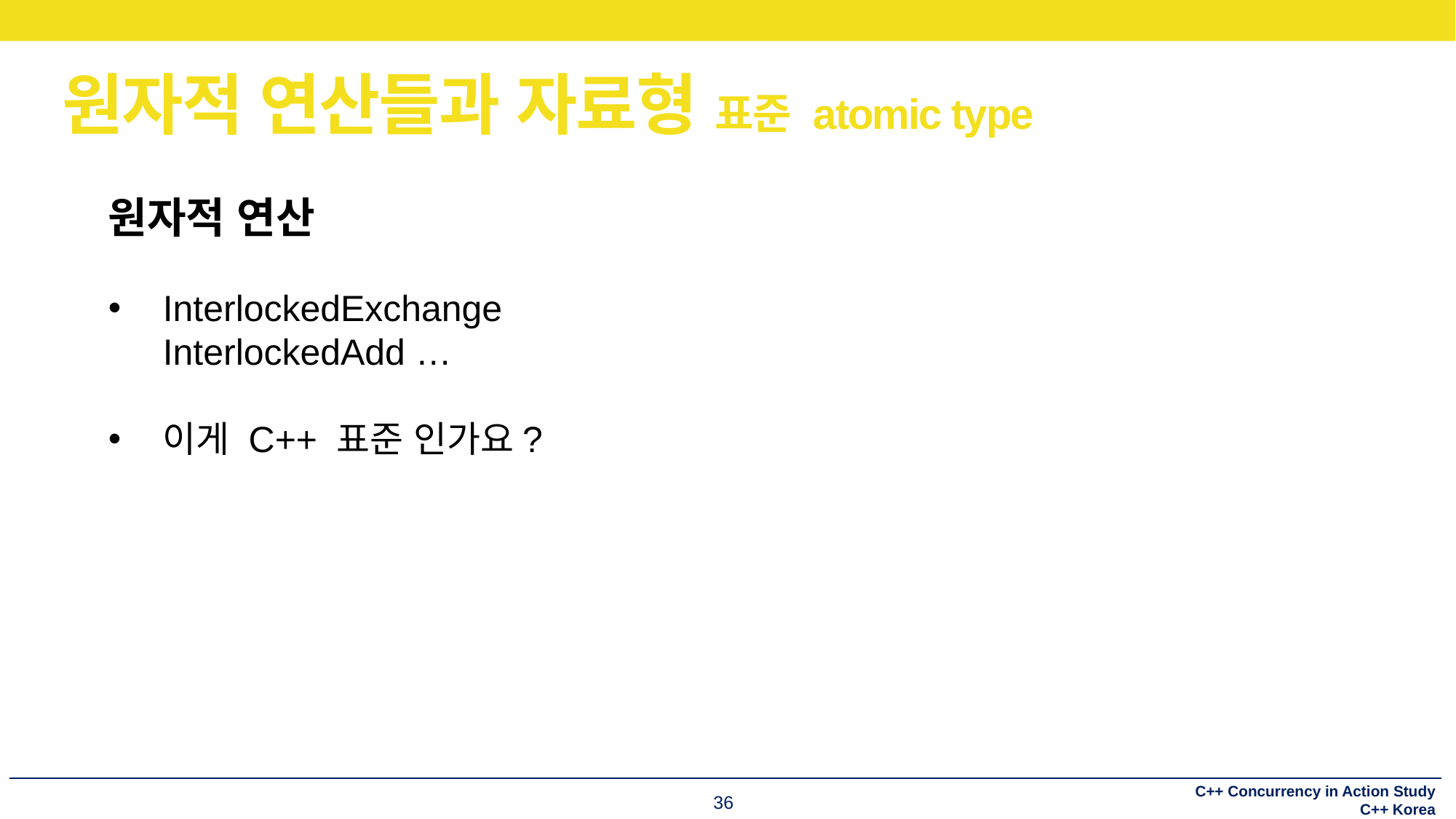

# 원자적 연산들과 자료형 표준 atomic type
원자적 연산

InterlockedExchange
InterlockedAdd …

이게 C++ 표준 인가요?

36